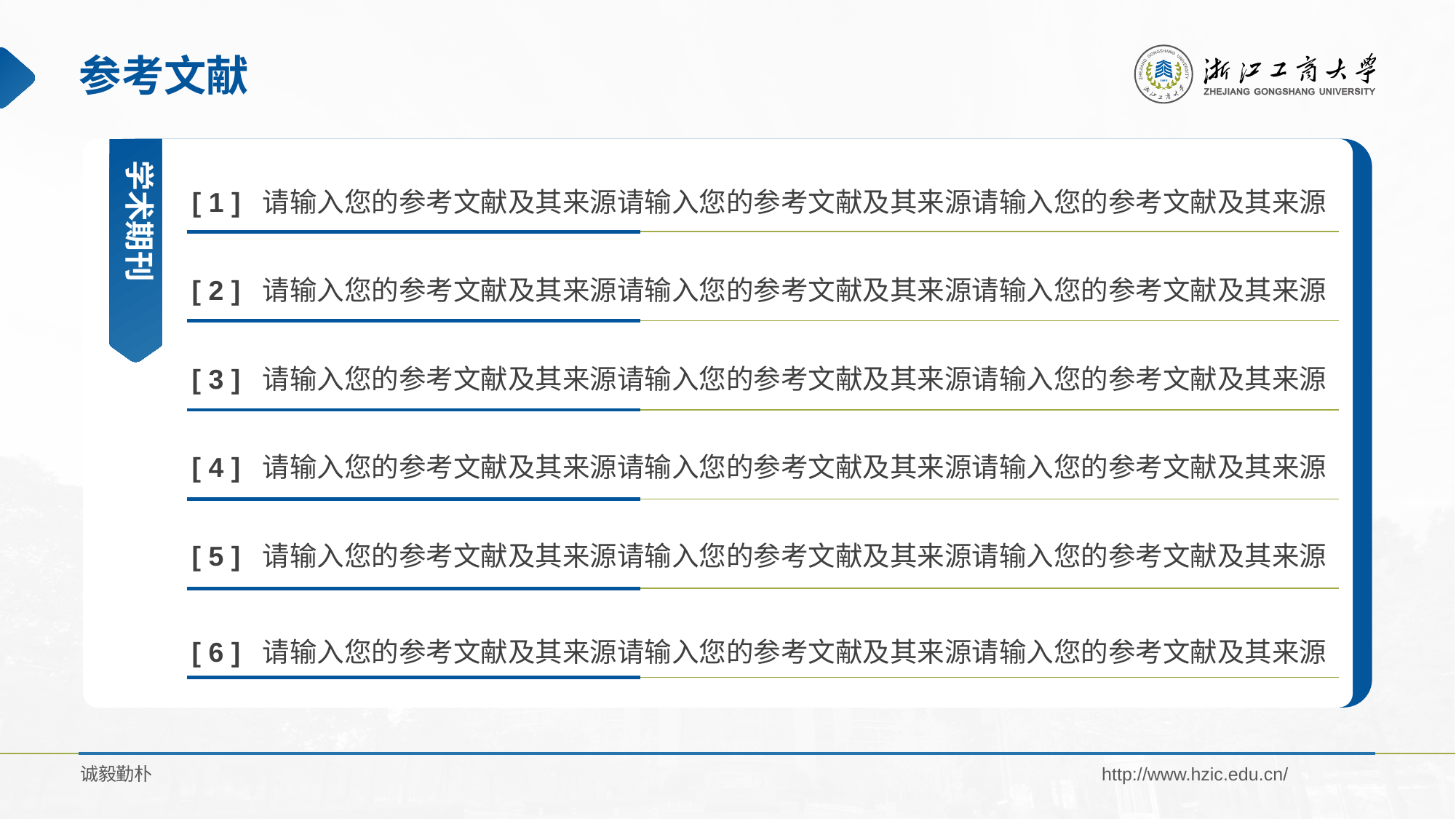

# 参考文献

学术期刊
[ 1 ]  请输入您的参考文献及其来源请输入您的参考文献及其来源请输入您的参考文献及其来源
[ 2 ]  请输入您的参考文献及其来源请输入您的参考文献及其来源请输入您的参考文献及其来源
[ 3 ]  请输入您的参考文献及其来源请输入您的参考文献及其来源请输入您的参考文献及其来源
[ 4 ]  请输入您的参考文献及其来源请输入您的参考文献及其来源请输入您的参考文献及其来源
[ 5 ]  请输入您的参考文献及其来源请输入您的参考文献及其来源请输入您的参考文献及其来源
[ 6 ]  请输入您的参考文献及其来源请输入您的参考文献及其来源请输入您的参考文献及其来源